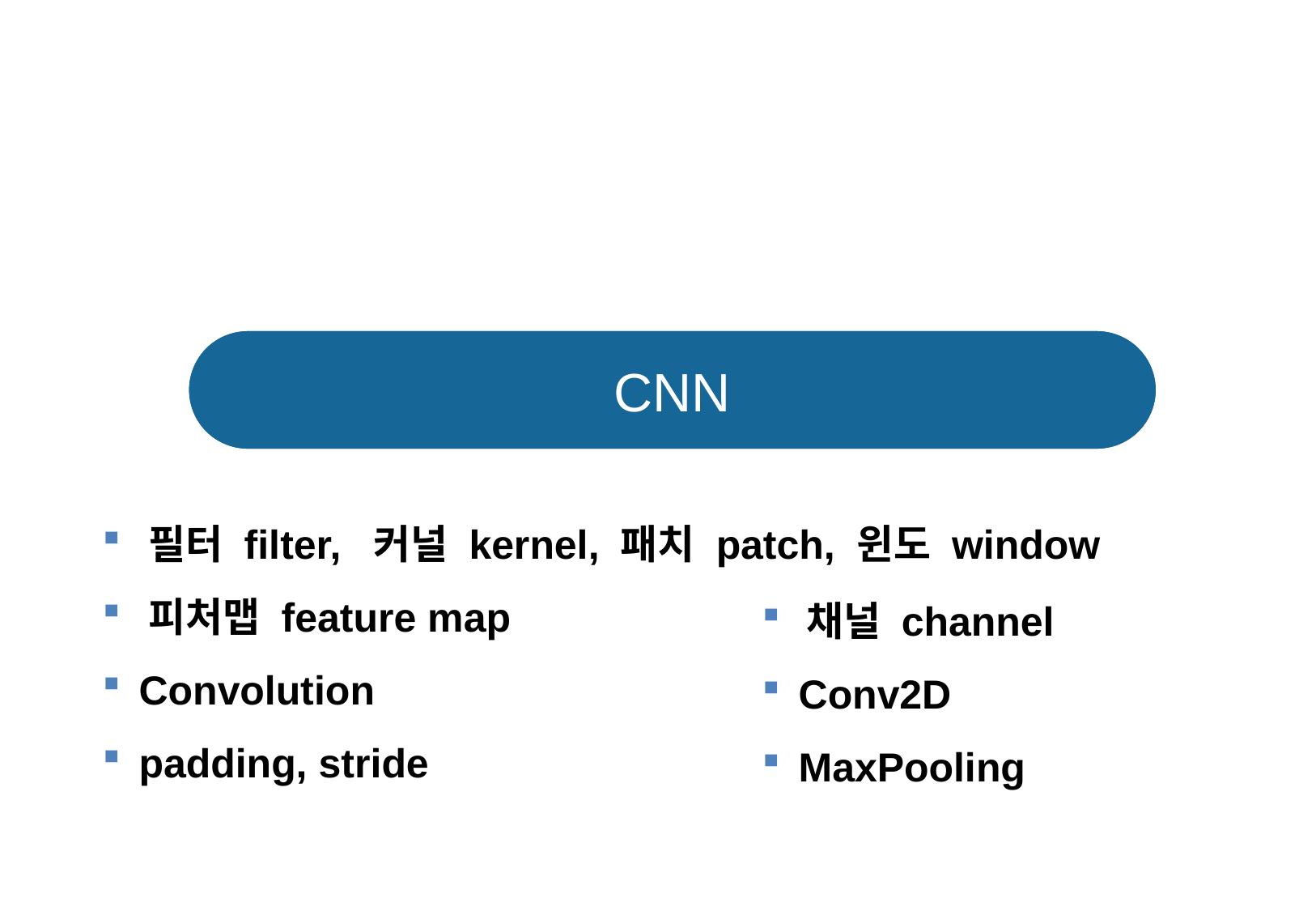

Series 만들기
CNN
 필터 filter,  커널 kernel, 패치 patch, 윈도 window
 피처맵 feature map
 Convolution
 padding, stride
 채널 channel
 Conv2D
 MaxPooling